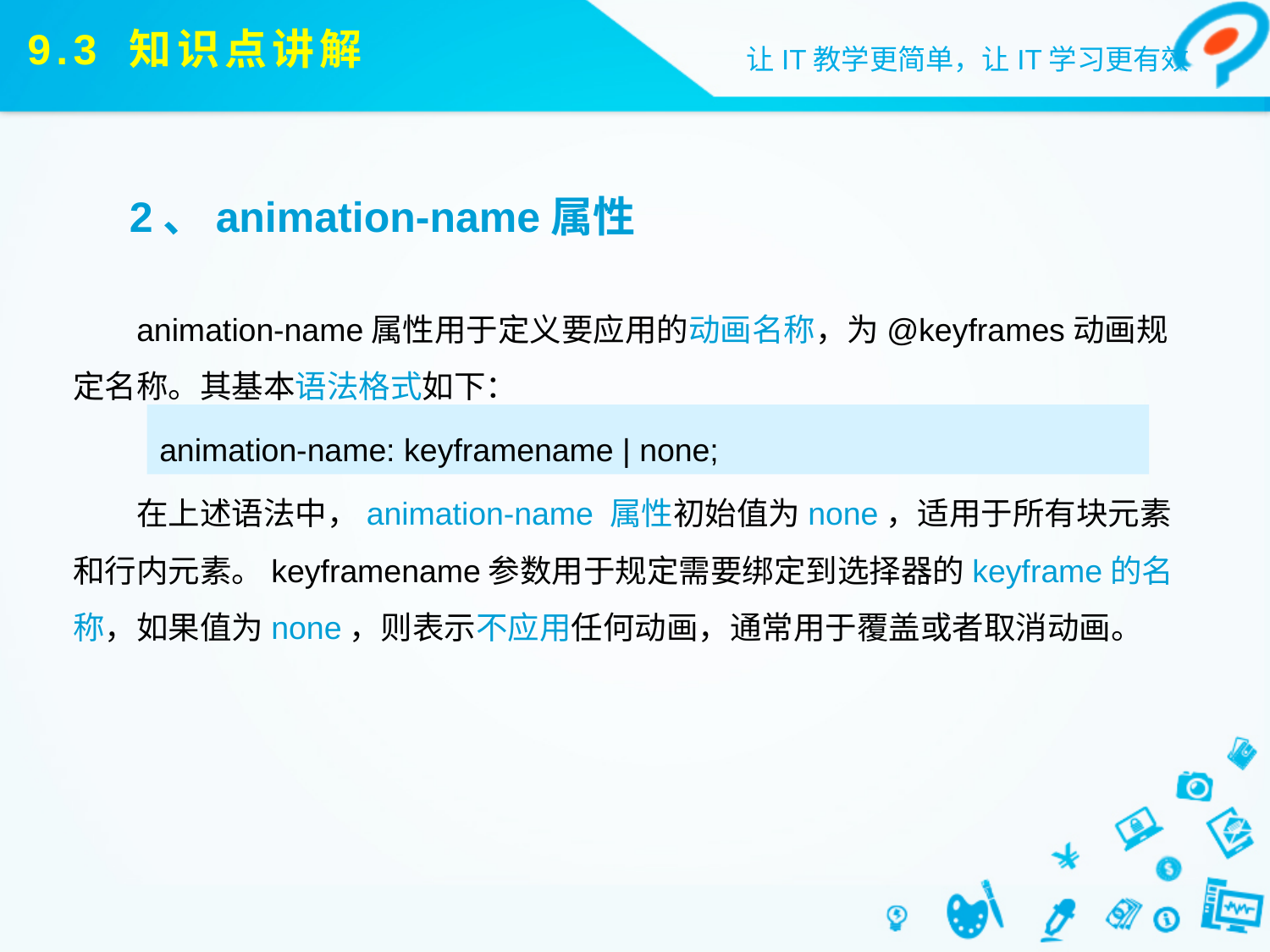

# 9.3 知识点讲解
2、animation-name属性
animation-name属性用于定义要应用的动画名称，为@keyframes动画规定名称。其基本语法格式如下：

在上述语法中，animation-name 属性初始值为none，适用于所有块元素和行内元素。keyframename参数用于规定需要绑定到选择器的keyframe的名称，如果值为none，则表示不应用任何动画，通常用于覆盖或者取消动画。

animation-name: keyframename | none;